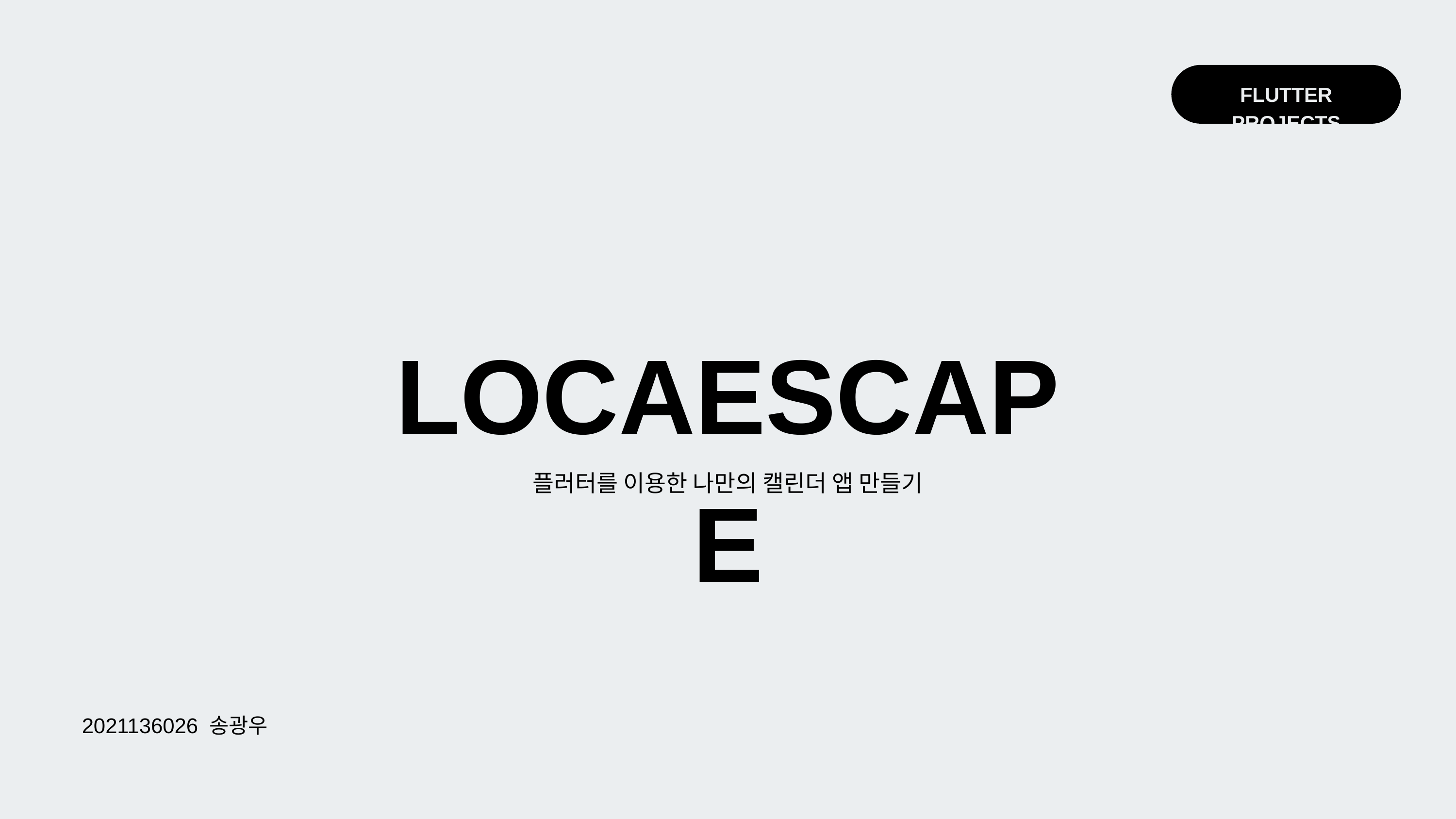

FLUTTER PROJECTS
LOCAESCAPE
플러터를 이용한 나만의 캘린더 앱 만들기
2021136026 송광우